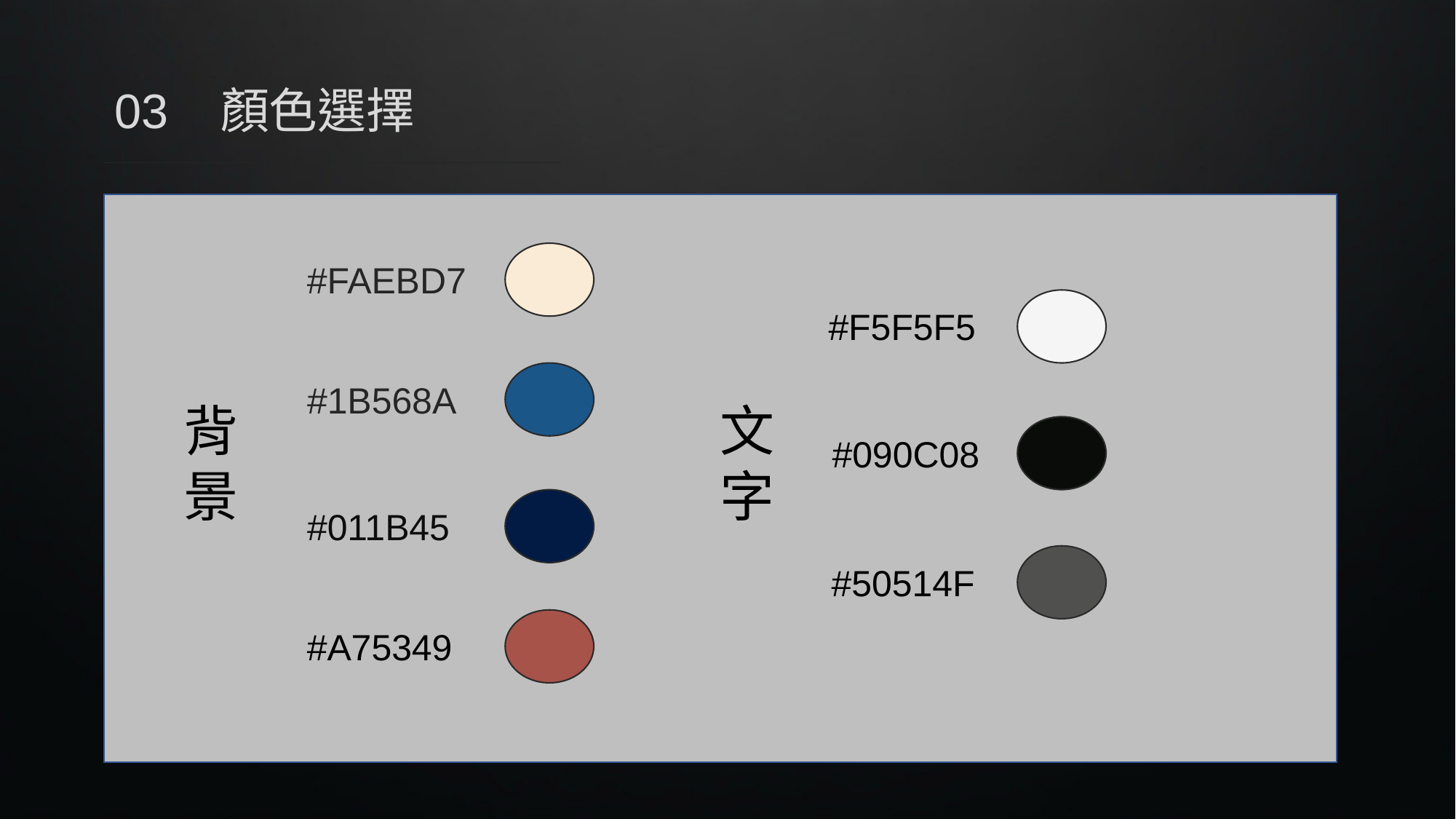

03   顏色選擇

#FAEBD7

#F5F5F5

#1B568A
文
字
背
景

#090C08

#011B45

#50514F

#A75349